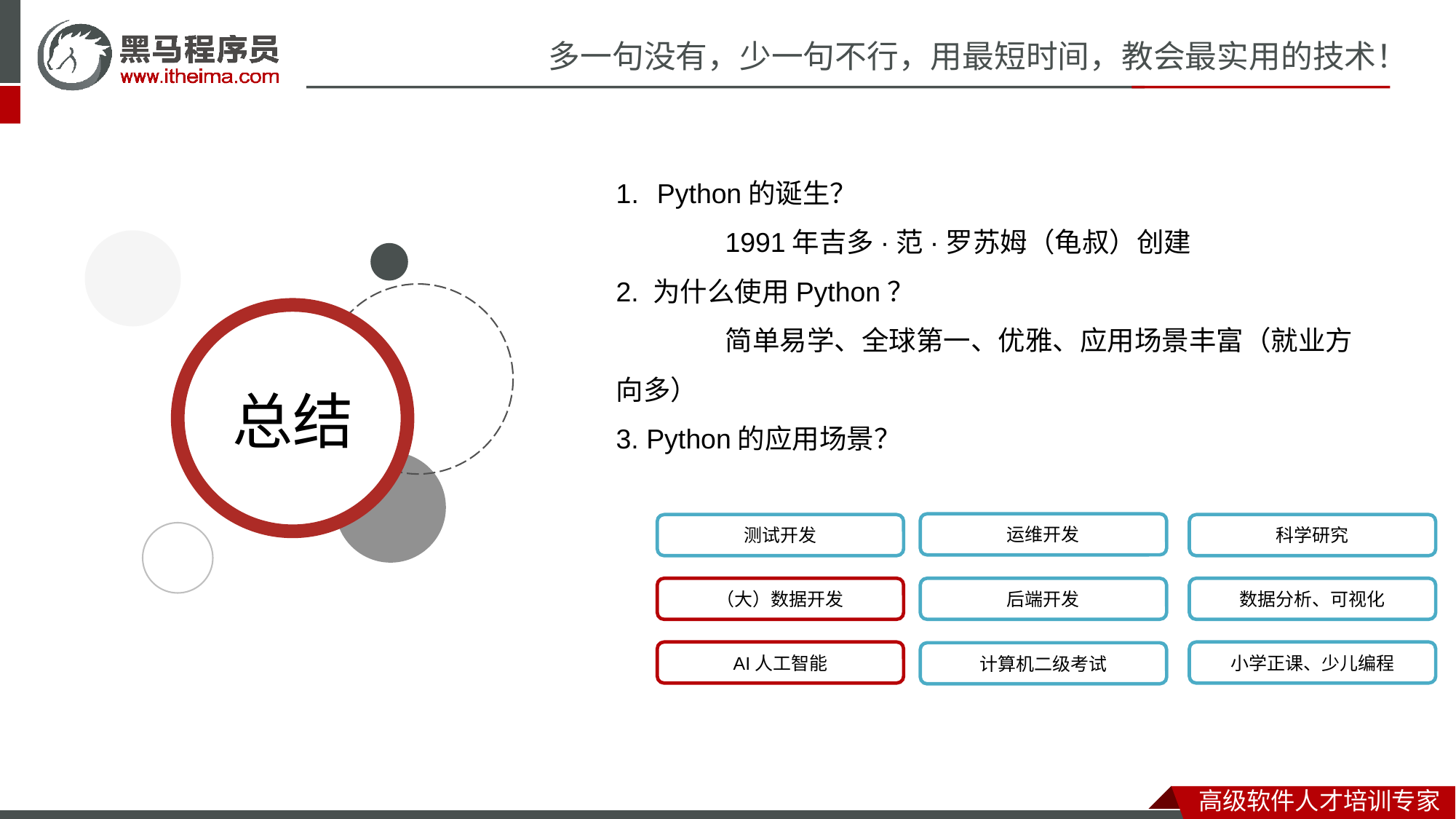

Python的诞生？
	1991年吉多·范·罗苏姆（龟叔）创建
2. 为什么使用Python？
	简单易学、全球第一、优雅、应用场景丰富（就业方向多）
3. Python的应用场景？

运维开发
测试开发
科学研究
（大）数据开发
后端开发
数据分析、可视化
AI人工智能
小学正课、少儿编程
计算机二级考试